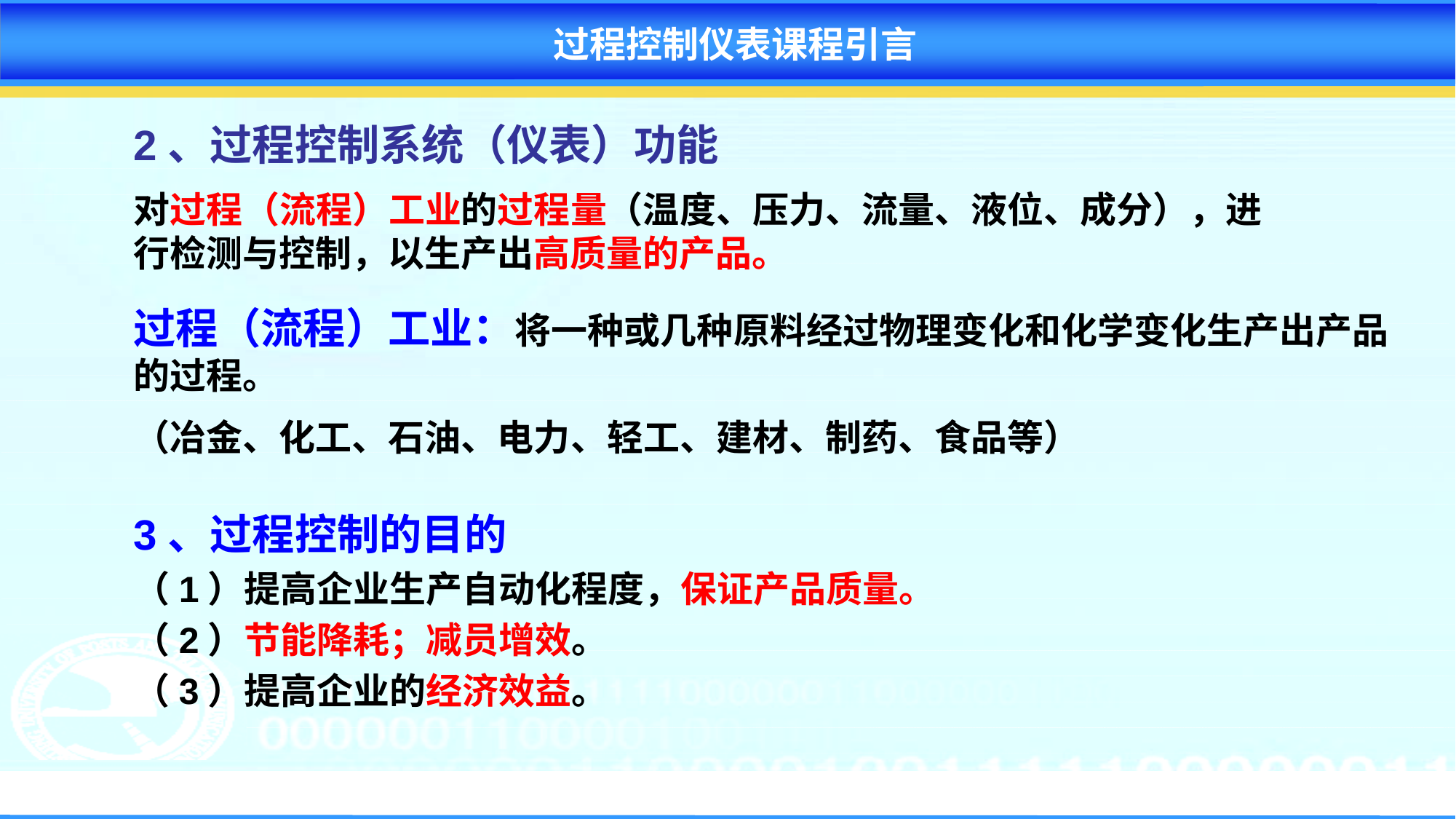

过程控制仪表课程引言
2、过程控制系统（仪表）功能
对过程（流程）工业的过程量（温度、压力、流量、液位、成分），进行检测与控制，以生产出高质量的产品。

过程（流程）工业：将一种或几种原料经过物理变化和化学变化生产出产品的过程。
（冶金、化工、石油、电力、轻工、建材、制药、食品等）
3、过程控制的目的
（1）提高企业生产自动化程度，保证产品质量。
（2）节能降耗；减员增效。
（3）提高企业的经济效益。